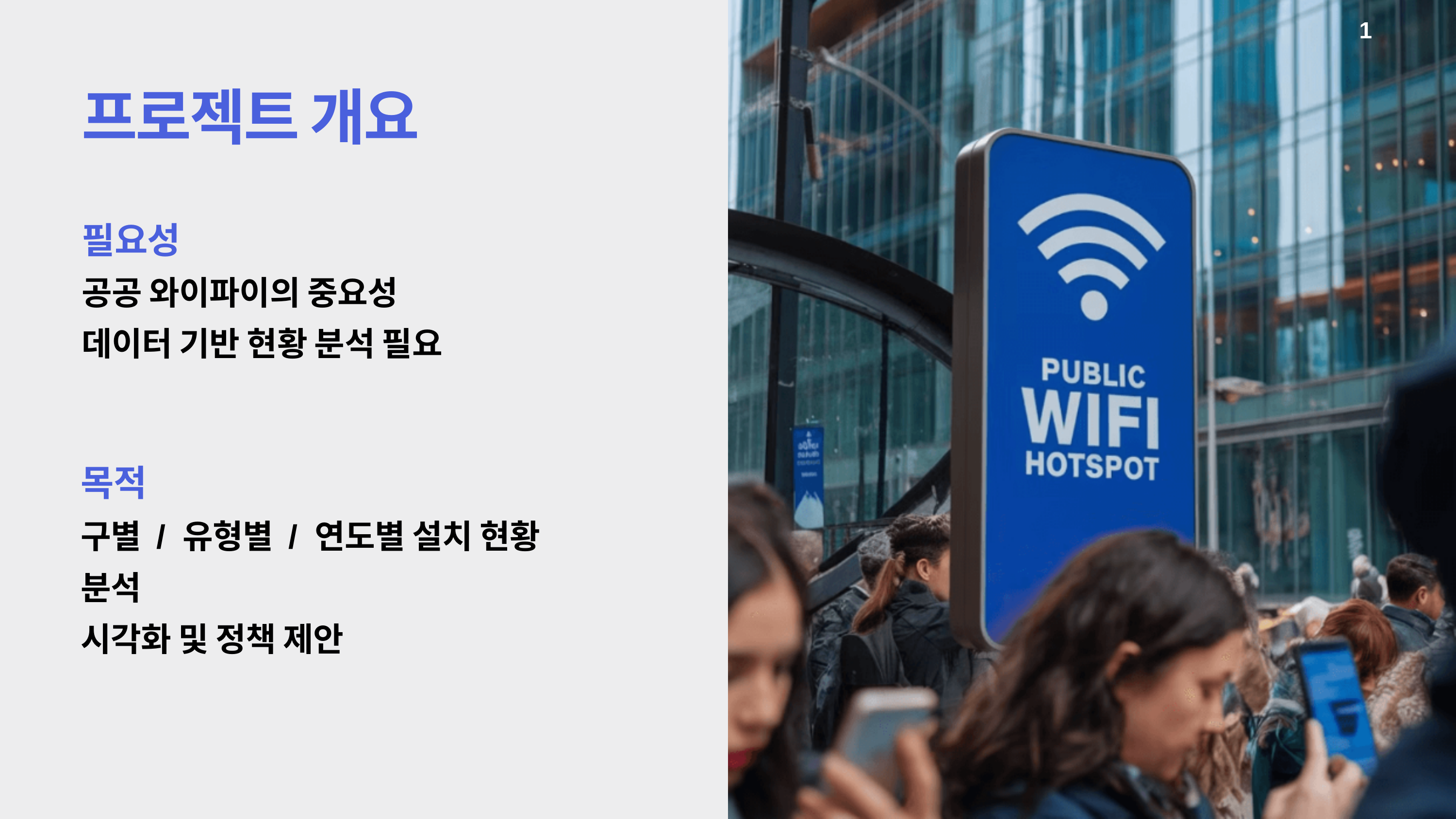

1
프로젝트 개요
필요성
공공 와이파이의 중요성
데이터 기반 현황 분석 필요

목적
구별 / 유형별 / 연도별 설치 현황 분석
시각화 및 정책 제안